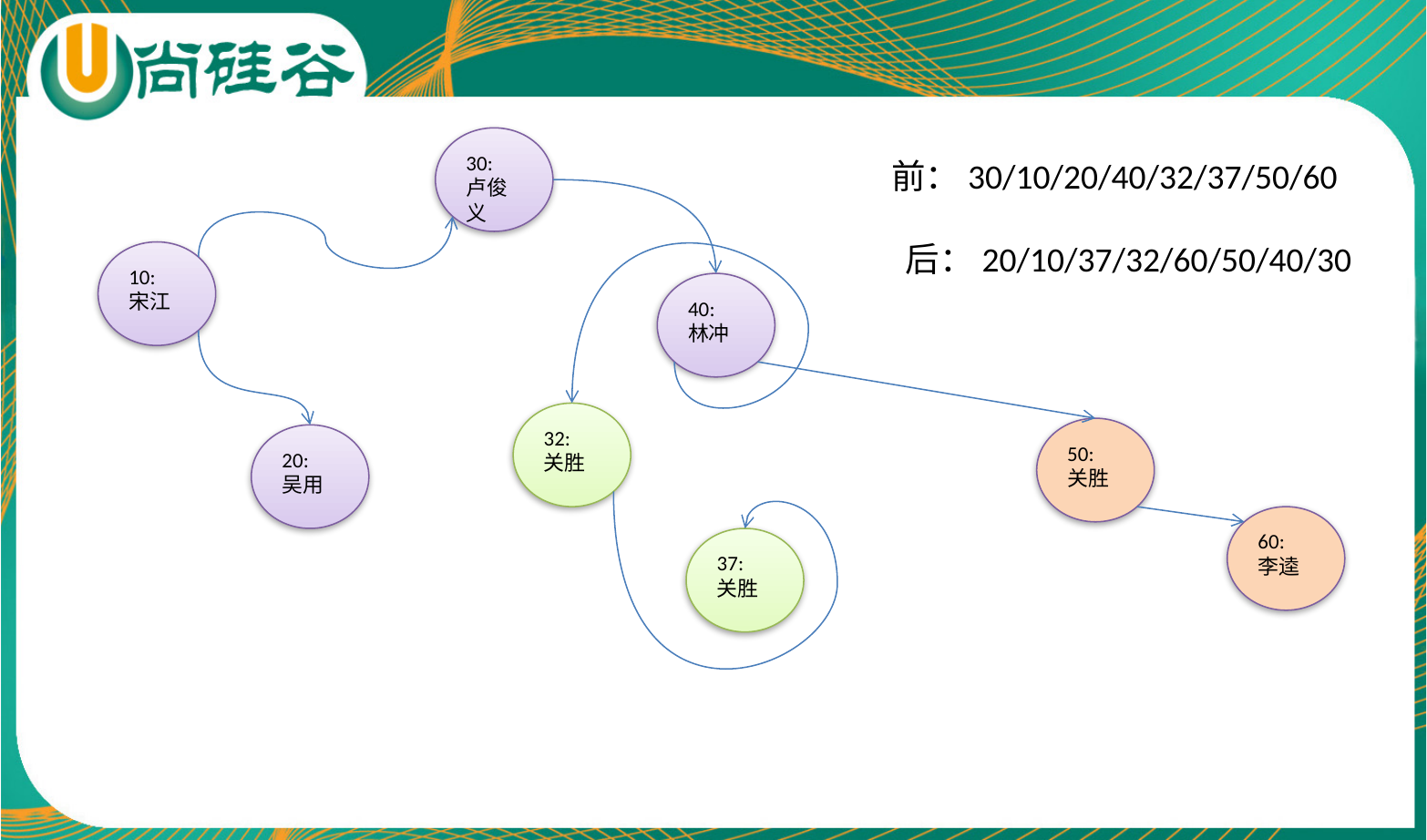

30:
卢俊义
前：30/10/20/40/32/37/50/60
后：20/10/37/32/60/50/40/30
10:
宋江
40:
林冲
32:
关胜
50:
关胜
20:
吴用
60:
李逵
37:
关胜